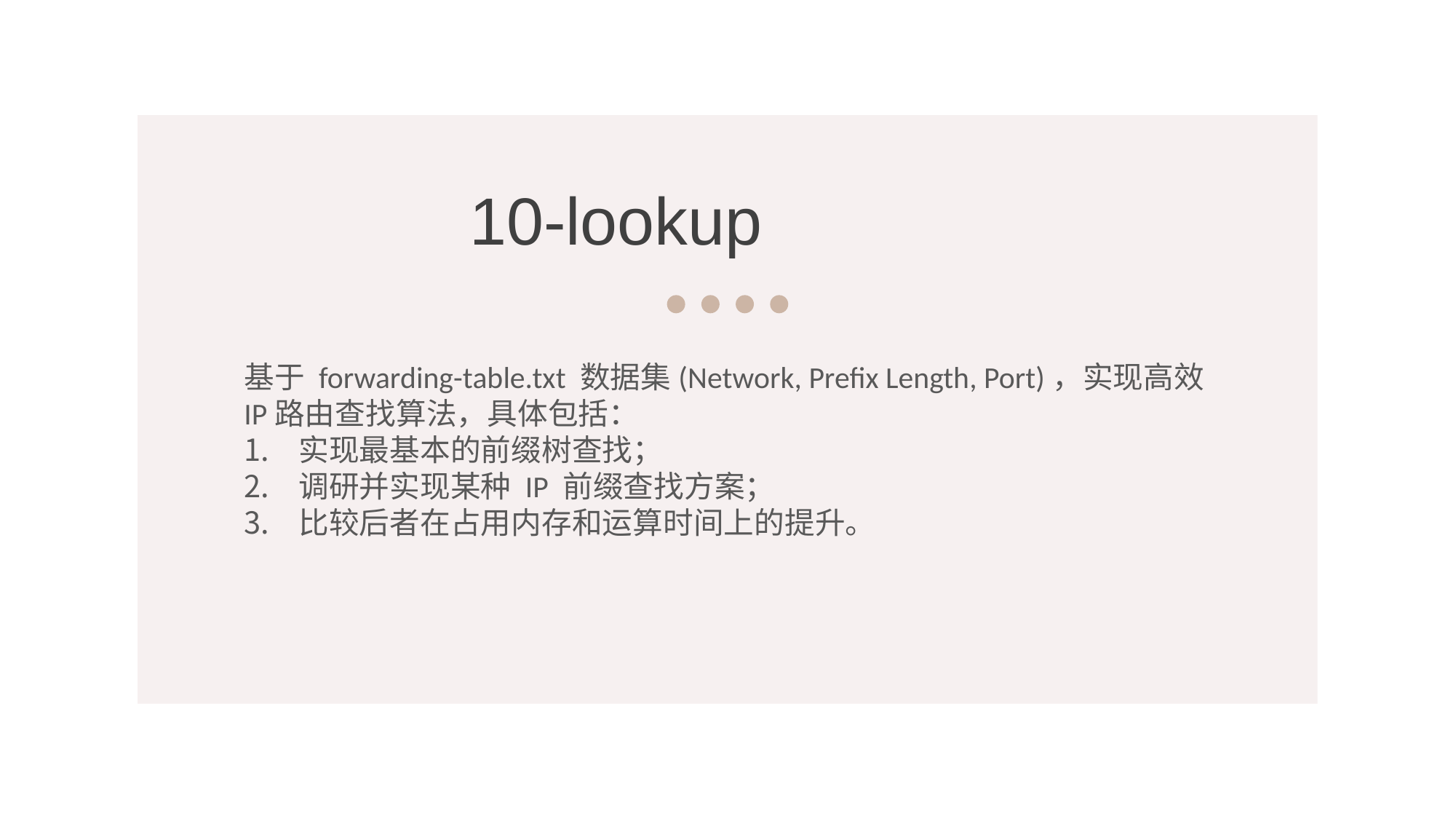

10-lookup

基于 forwarding-table.txt 数据集(Network, Prefix Length, Port)，实现高效IP路由查找算法，具体包括：
实现最基本的前缀树查找；
调研并实现某种 IP 前缀查找方案；
比较后者在占用内存和运算时间上的提升。